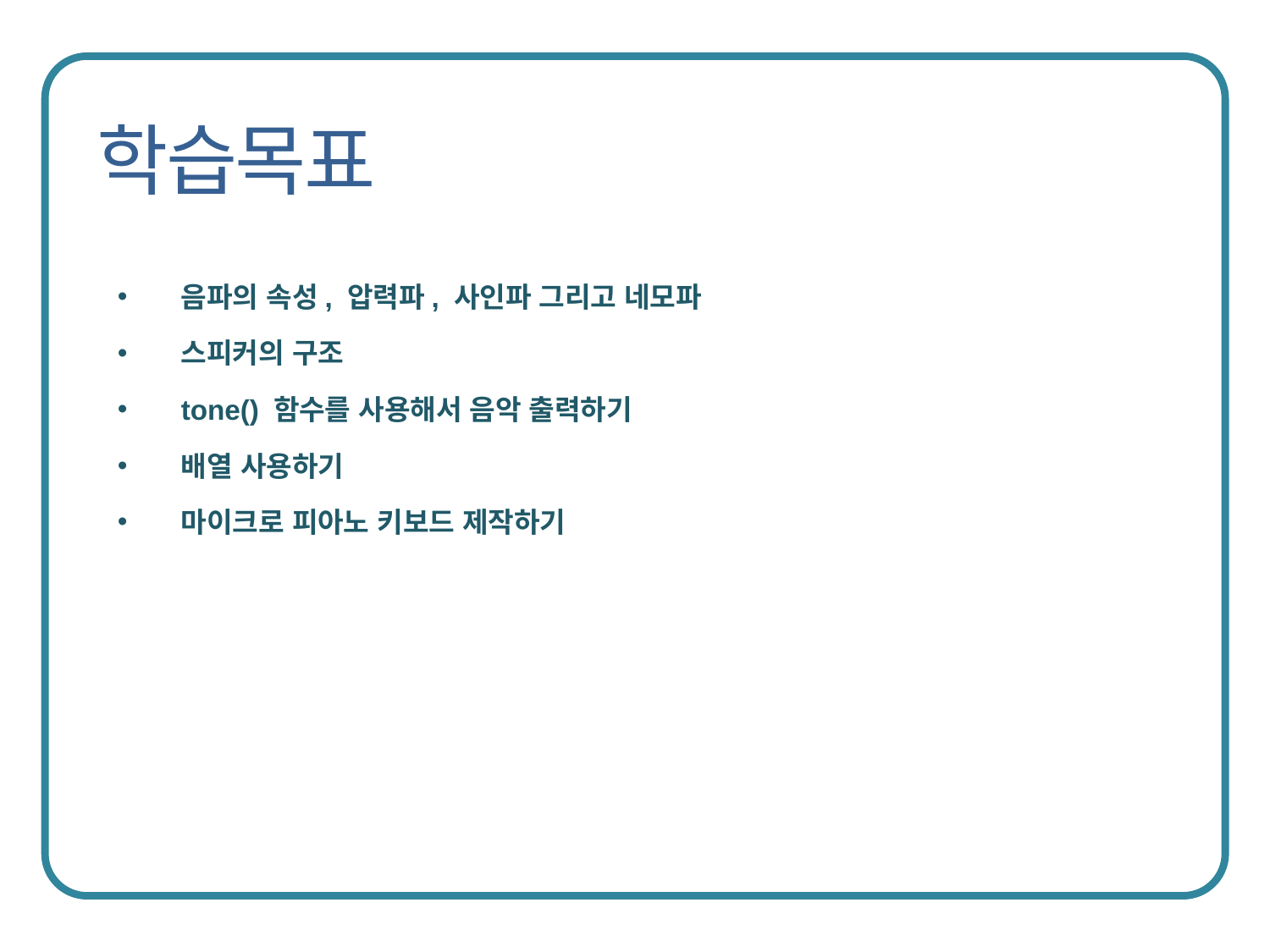

음파의 속성, 압력파, 사인파 그리고 네모파
스피커의 구조
tone() 함수를 사용해서 음악 출력하기
배열 사용하기
마이크로 피아노 키보드 제작하기